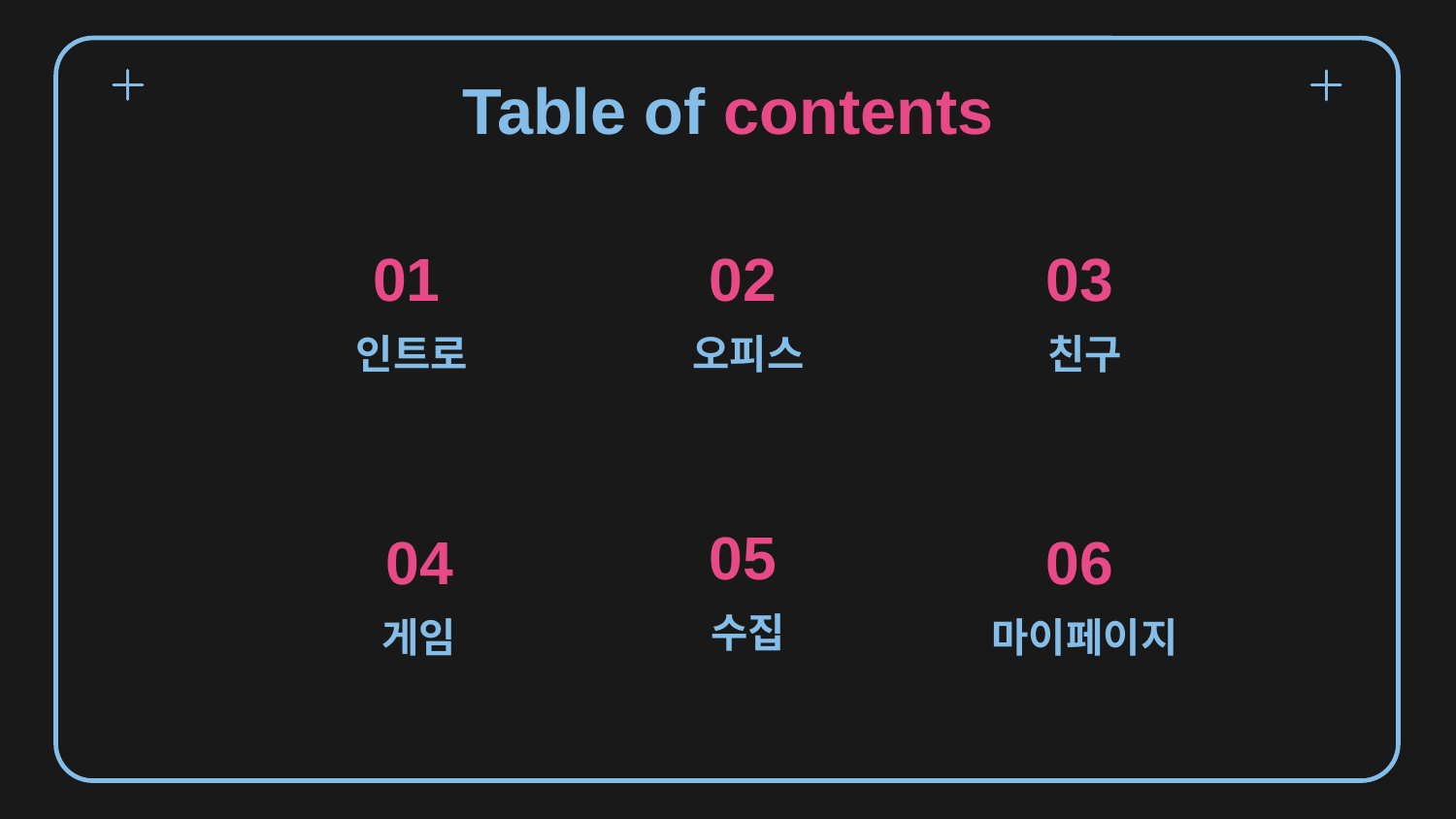

Table of contents
01
03
02
# 인트로
친구
오피스
05
04
06
수집
게임
마이페이지